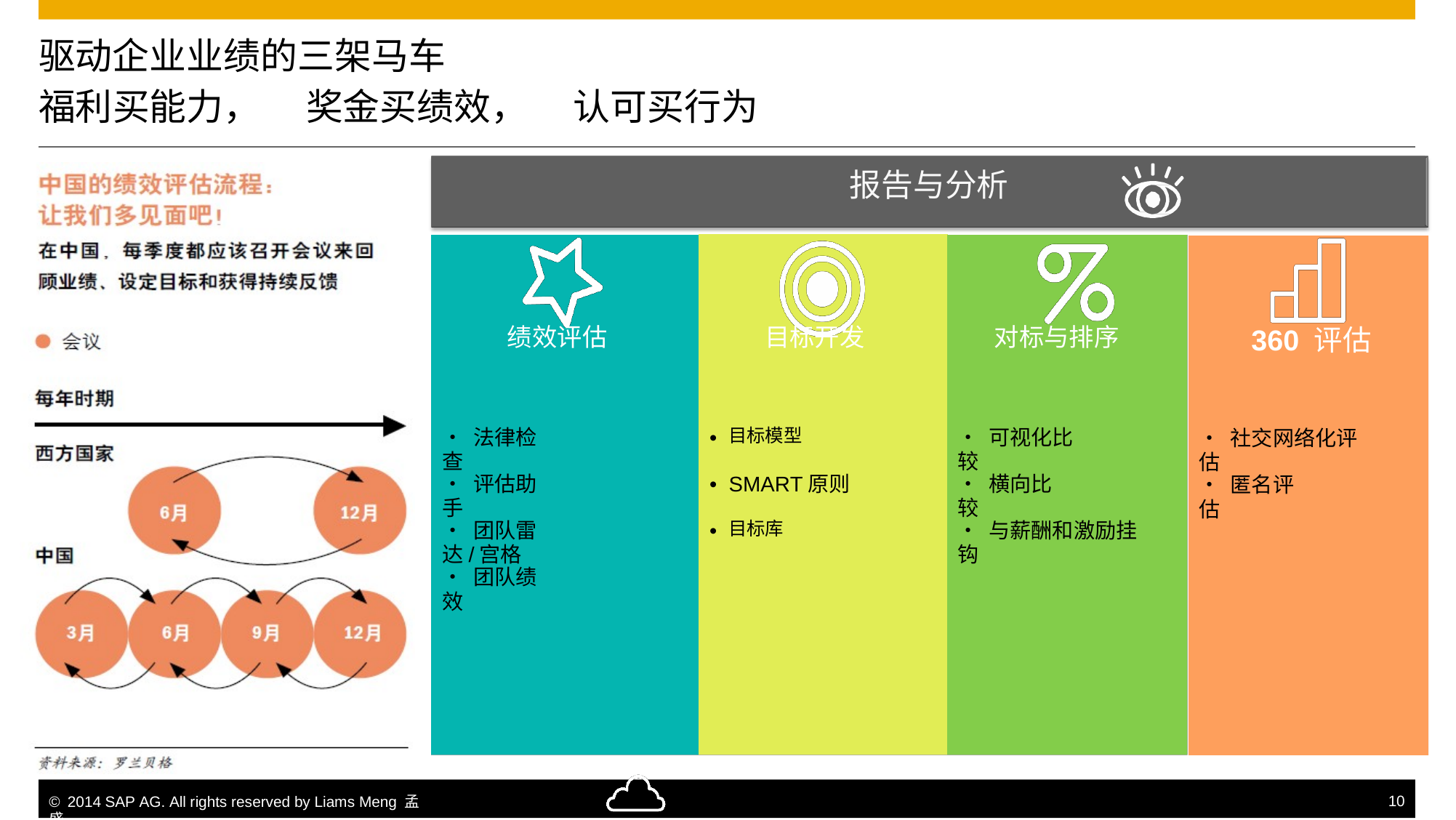

驱动企业业绩的三架马车
福利买能力，
奖金买绩效，
认可买行为

报告与分析

绩效评估
目标开发
对标与排序
360 评估
• 法律检查
目标模型
• 可视化比较
• 社交网络化评估
•
• 评估助手
SMART原则
• 横向比较
• 匿名评估
•
• 团队雷达/宫格
目标库
• 与薪酬和激励挂钩
•
• 团队绩效

© 2014 SAP AG. All rights reserved by Liams Meng 孟盛.
10